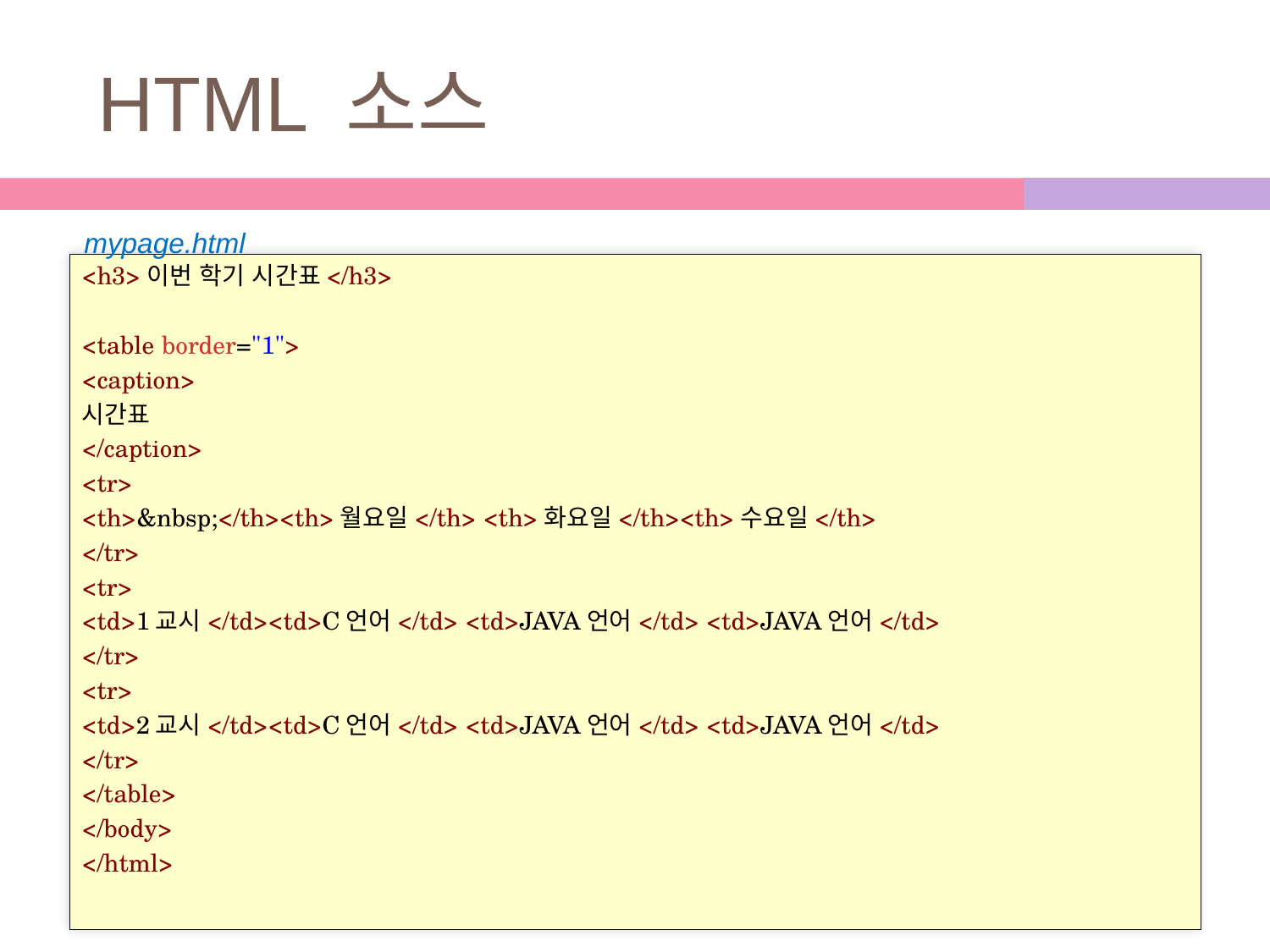

# HTML 소스
mypage.html
<h3>이번 학기 시간표</h3>

<table border="1">
<caption>
시간표
</caption>
<tr>
<th>&nbsp;</th><th>월요일</th> <th>화요일</th><th>수요일</th>
</tr>
<tr>
<td>1교시</td><td>C언어</td> <td>JAVA언어</td> <td>JAVA언어</td>
</tr>
<tr>
<td>2교시</td><td>C언어</td> <td>JAVA언어</td> <td>JAVA언어</td>
</tr>
</table>
</body>
</html>